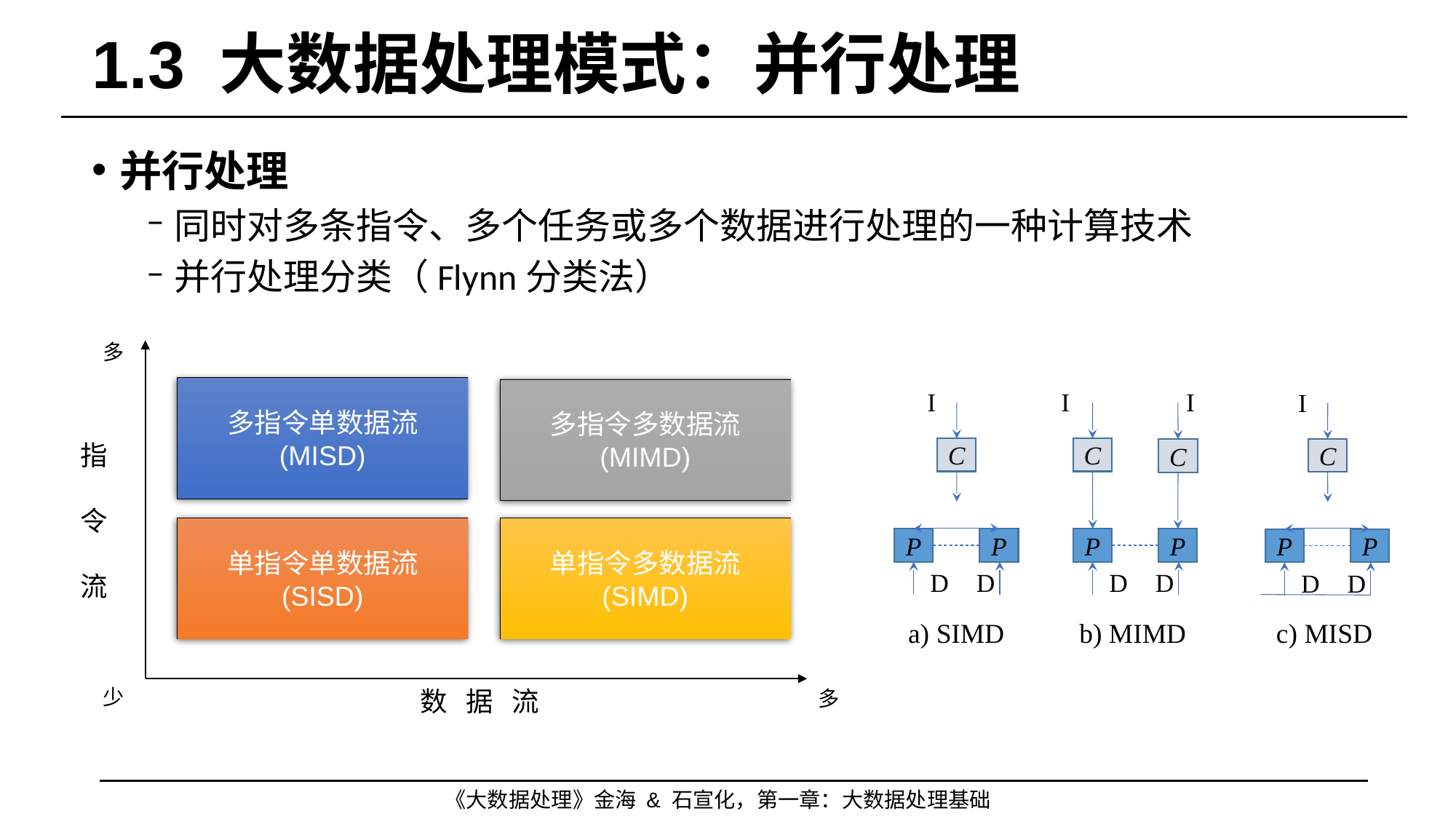

# 1.3 大数据处理模式：并行处理
并行处理
同时对多条指令、多个任务或多个数据进行处理的一种计算技术
并行处理分类（Flynn分类法）

多
多指令单数据流
(MISD)
多指令多数据流
(MIMD)
指令流
单指令单数据流
(SISD)
单指令多数据流
(SIMD)
少
数   据   流
多
I
I
I
I
C
P
P
C
C
P
P
C
P
P
D
D
D
D
D
D
a) SIMD
b) MIMD
c) MISD